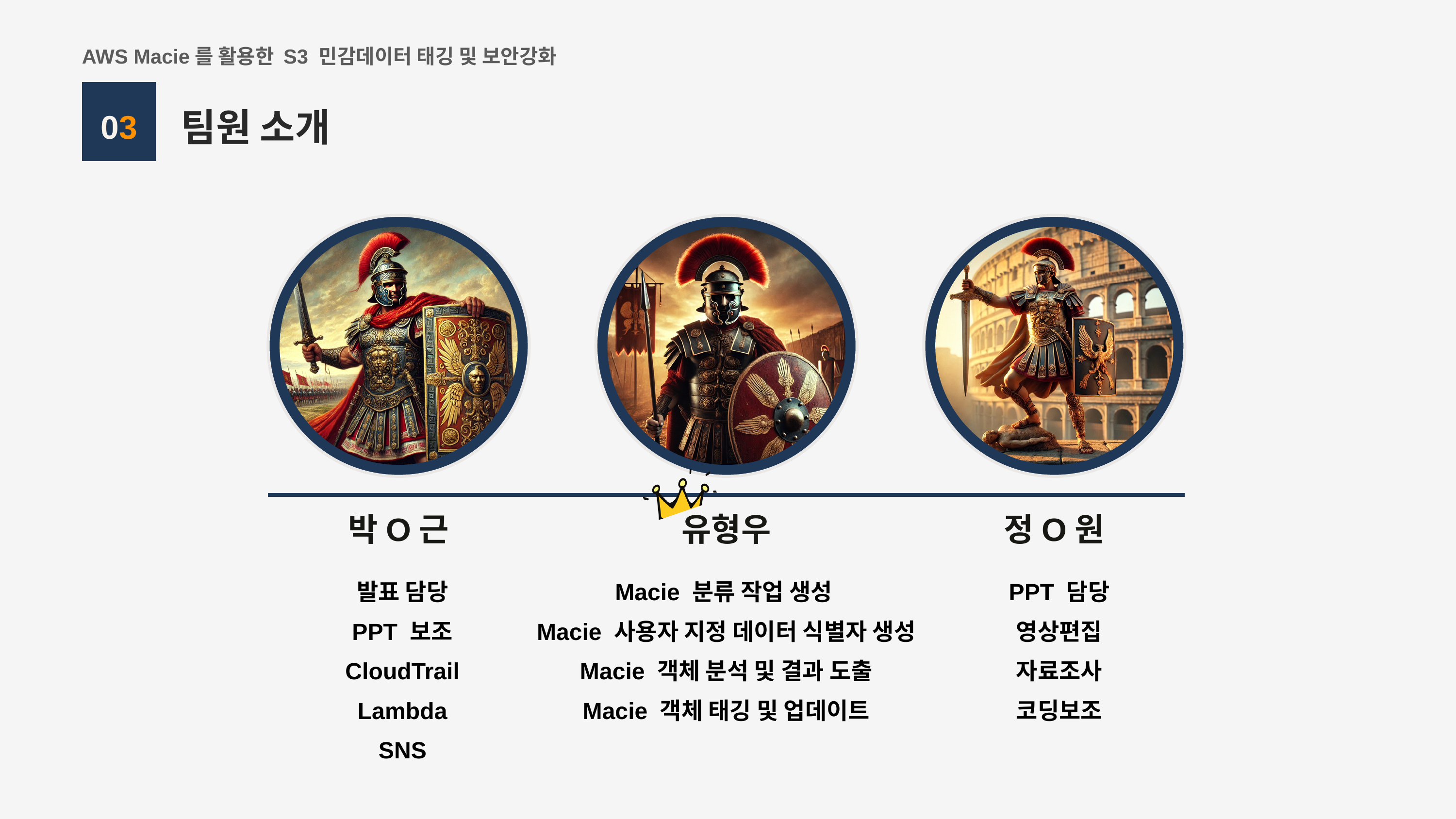

AWS Macie를 활용한 S3 민감데이터 태깅 및 보안강화

팀원 소개
03

박O근
유형우
정O원
발표 담당
PPT 보조
CloudTrail
Lambda
SNS
Macie 분류 작업 생성
Macie 사용자 지정 데이터 식별자 생성
Macie 객체 분석 및 결과 도출
Macie 객체 태깅 및 업데이트
PPT 담당
영상편집
자료조사
코딩보조